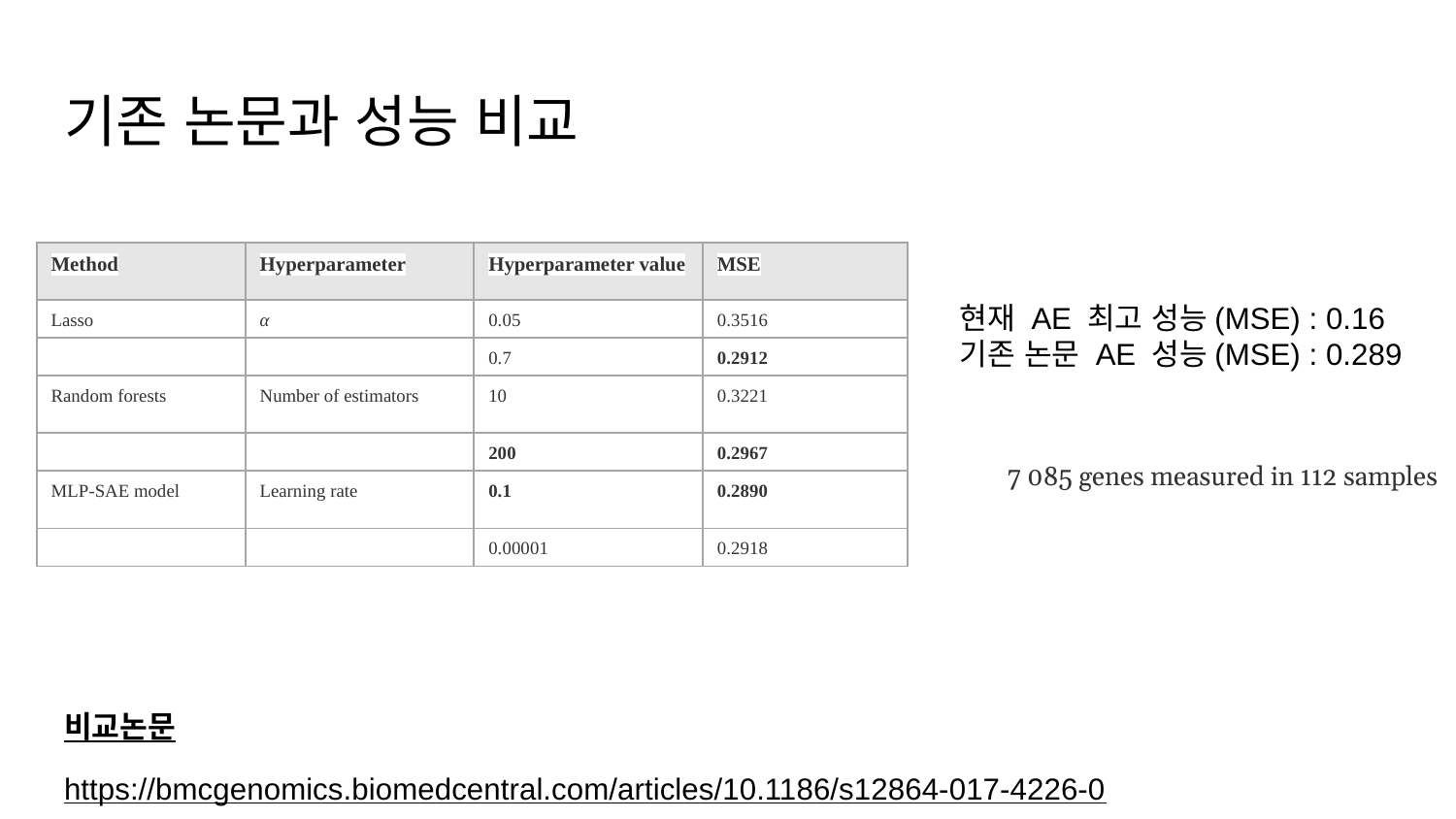

# 기존 논문과 성능 비교
| Method | Hyperparameter | Hyperparameter value | MSE |
| --- | --- | --- | --- |
| Lasso | α | 0.05 | 0.3516 |
|  |  | 0.7 | 0.2912 |
| Random forests | Number of estimators | 10 | 0.3221 |
|  |  | 200 | 0.2967 |
| MLP-SAE model | Learning rate | 0.1 | 0.2890 |
|  |  | 0.00001 | 0.2918 |
현재 AE 최고 성능(MSE) : 0.16
기존 논문 AE 성능(MSE) : 0.289

7 085 genes measured in 112 samples
비교논문
https://bmcgenomics.biomedcentral.com/articles/10.1186/s12864-017-4226-0